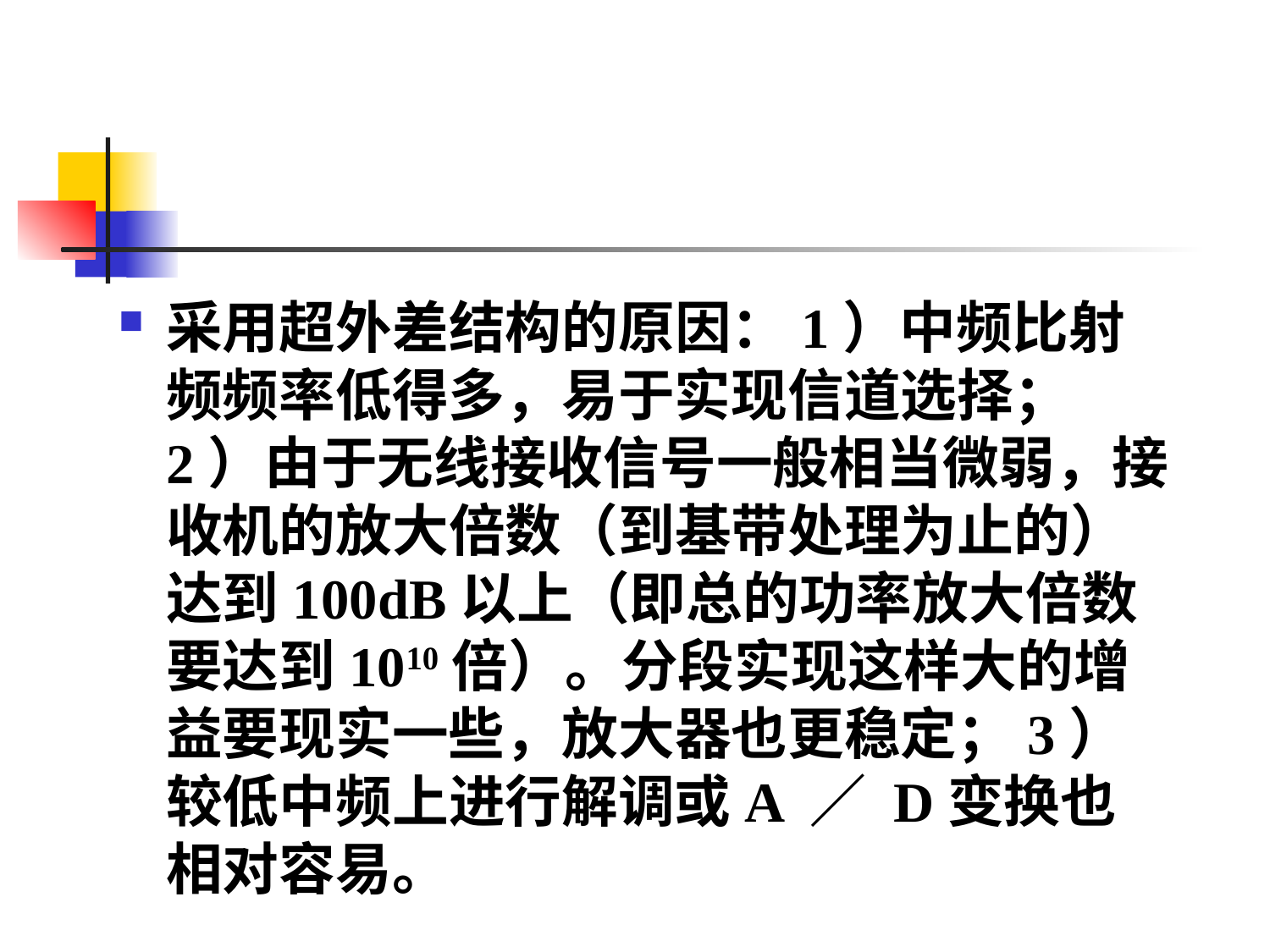

#
采用超外差结构的原因：1）中频比射频频率低得多，易于实现信道选择；2）由于无线接收信号一般相当微弱，接收机的放大倍数（到基带处理为止的）达到100dB以上（即总的功率放大倍数要达到1010倍）。分段实现这样大的增益要现实一些，放大器也更稳定；3）较低中频上进行解调或A ／ D变换也相对容易。